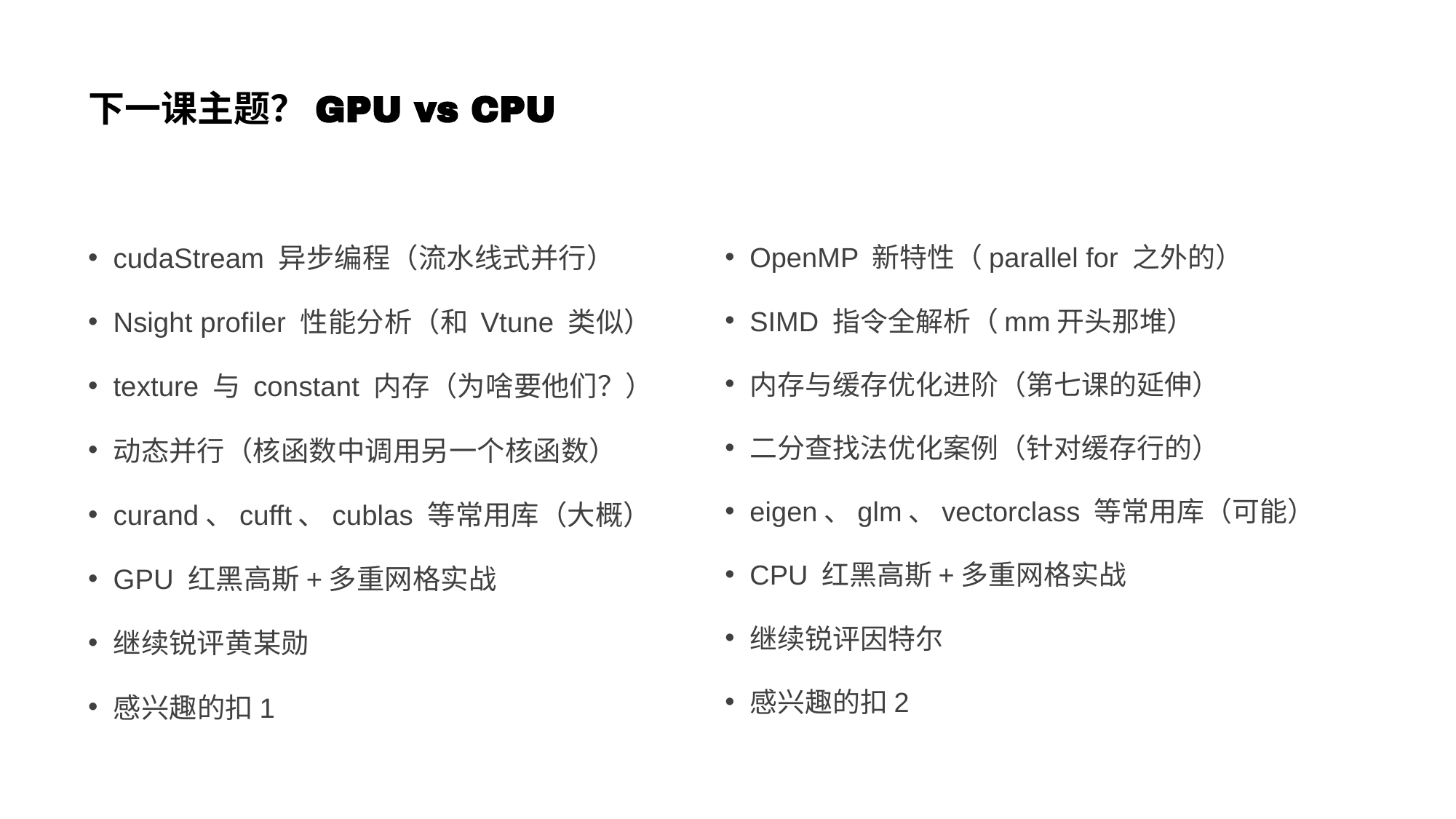

# 下一课主题？GPU vs CPU
cudaStream 异步编程（流水线式并行）
Nsight profiler 性能分析（和 Vtune 类似）
texture 与 constant 内存（为啥要他们？）
动态并行（核函数中调用另一个核函数）
curand、cufft、cublas 等常用库（大概）
GPU 红黑高斯+多重网格实战
继续锐评黄某勋
感兴趣的扣1
OpenMP 新特性（parallel for 之外的）
SIMD 指令全解析（mm开头那堆）
内存与缓存优化进阶（第七课的延伸）
二分查找法优化案例（针对缓存行的）
eigen、glm、vectorclass 等常用库（可能）
CPU 红黑高斯+多重网格实战
继续锐评因特尔
感兴趣的扣2